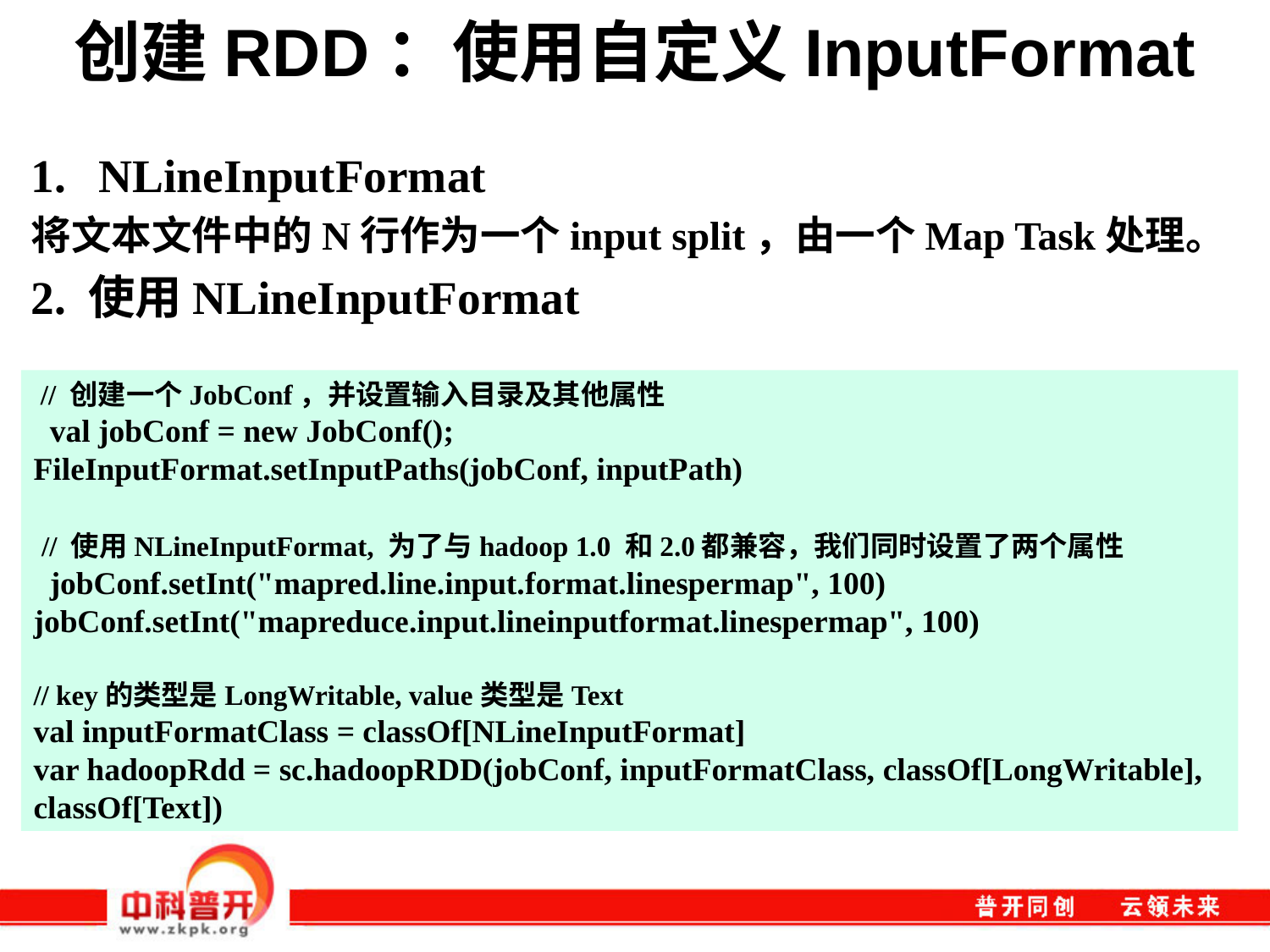

# 创建RDD：使用自定义InputFormat

NLineInputFormat
将文本文件中的N行作为一个input split，由一个Map Task处理。
2. 使用NLineInputFormat
 // 创建一个JobConf，并设置输入目录及其他属性
  val jobConf = new JobConf();
FileInputFormat.setInputPaths(jobConf, inputPath)

 // 使用NLineInputFormat, 为了与hadoop 1.0 和2.0都兼容，我们同时设置了两个属性
  jobConf.setInt("mapred.line.input.format.linespermap", 100)
jobConf.setInt("mapreduce.input.lineinputformat.linespermap", 100)

// key的类型是LongWritable, value类型是Text
val inputFormatClass = classOf[NLineInputFormat]
var hadoopRdd = sc.hadoopRDD(jobConf, inputFormatClass, classOf[LongWritable], classOf[Text])